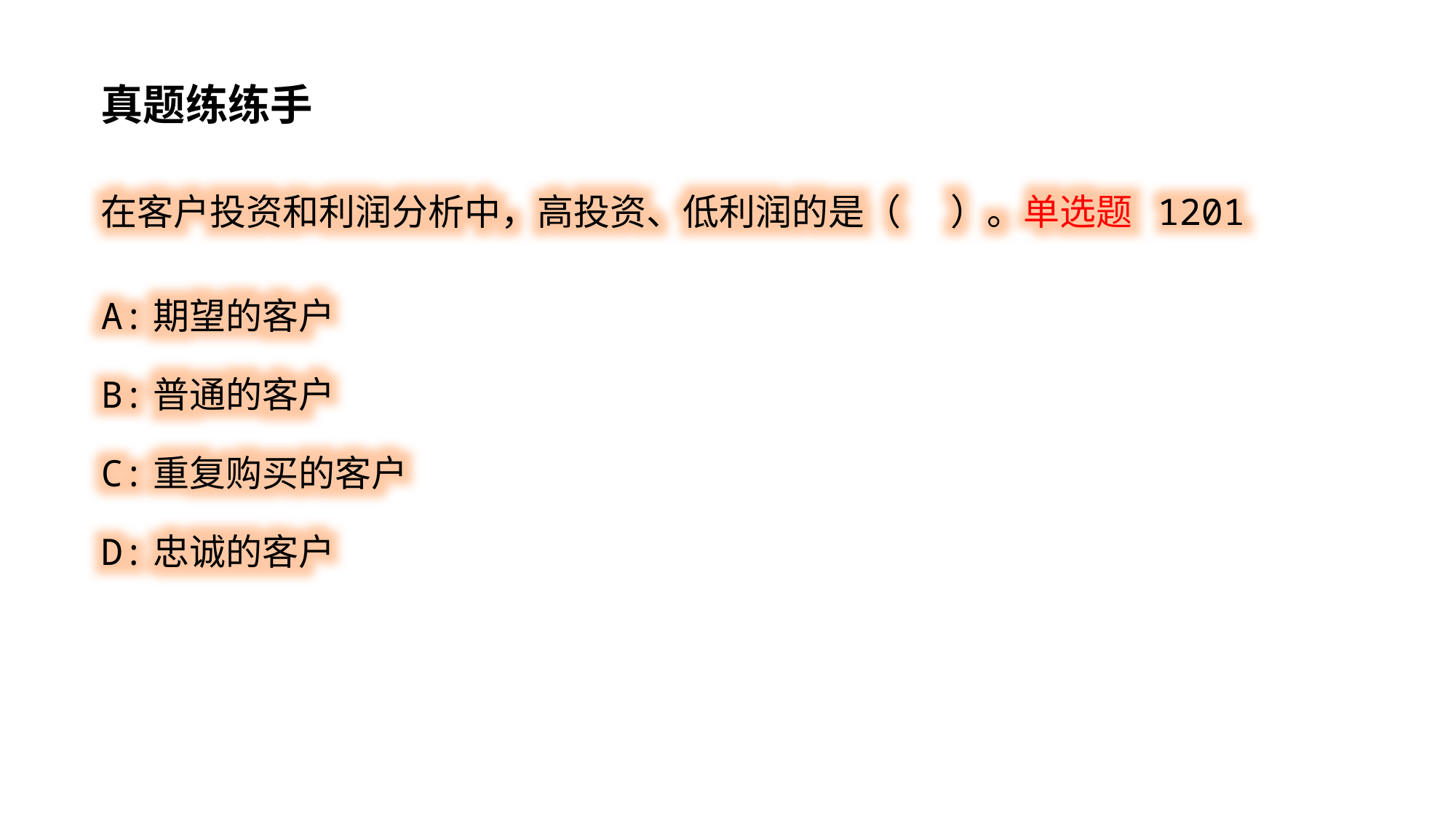

真题练练手
在客户投资和利润分析中，高投资、低利润的是（      ）。单选题  1201

A:期望的客户

B:普通的客户

C:重复购买的客户

D:忠诚的客户